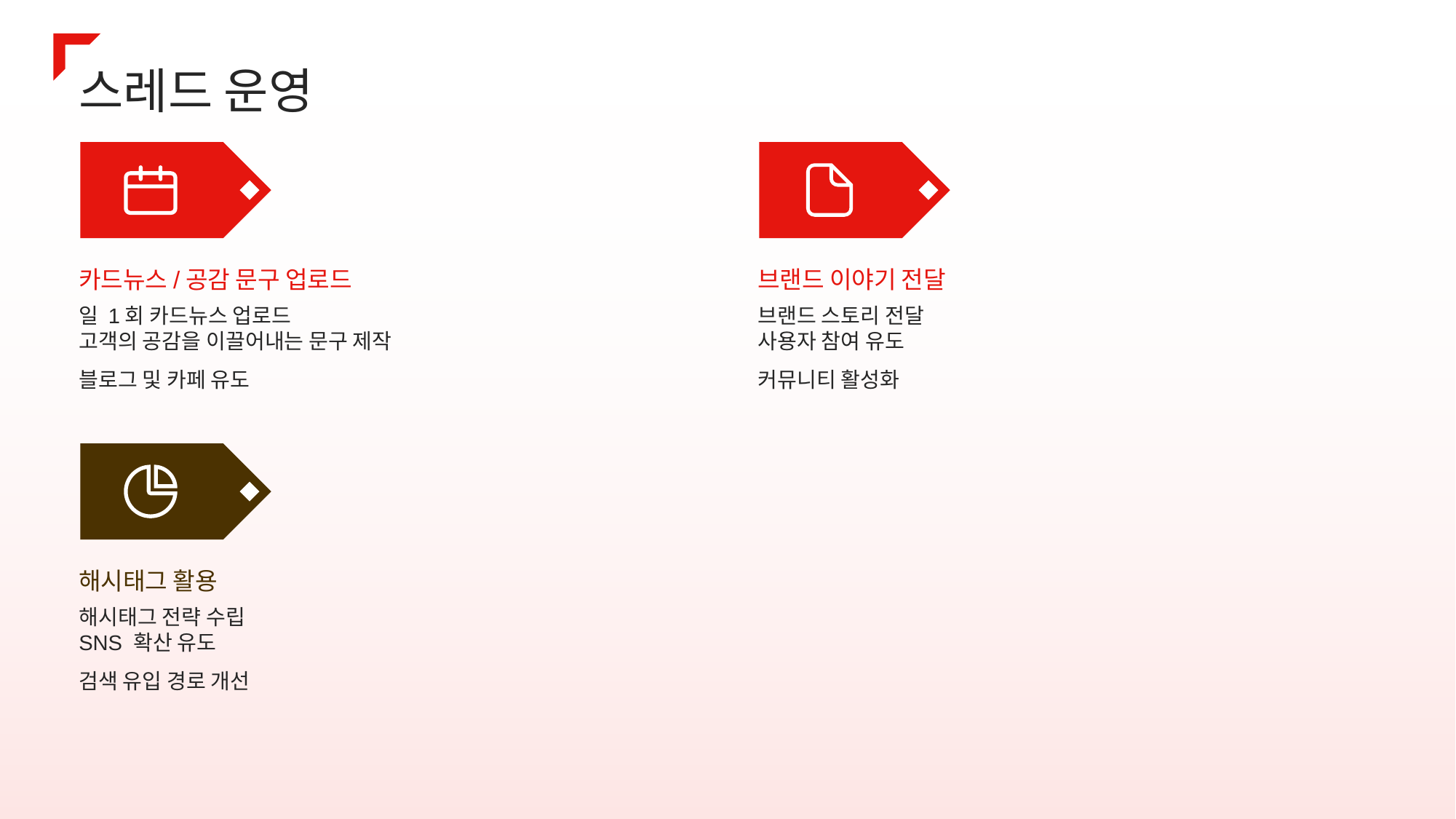

스레드 운영

카드뉴스/공감 문구 업로드
브랜드 이야기 전달
일 1회 카드뉴스 업로드
고객의 공감을 이끌어내는 문구 제작
블로그 및 카페 유도
브랜드 스토리 전달
사용자 참여 유도
커뮤니티 활성화

해시태그 활용
해시태그 전략 수립
SNS 확산 유도
검색 유입 경로 개선